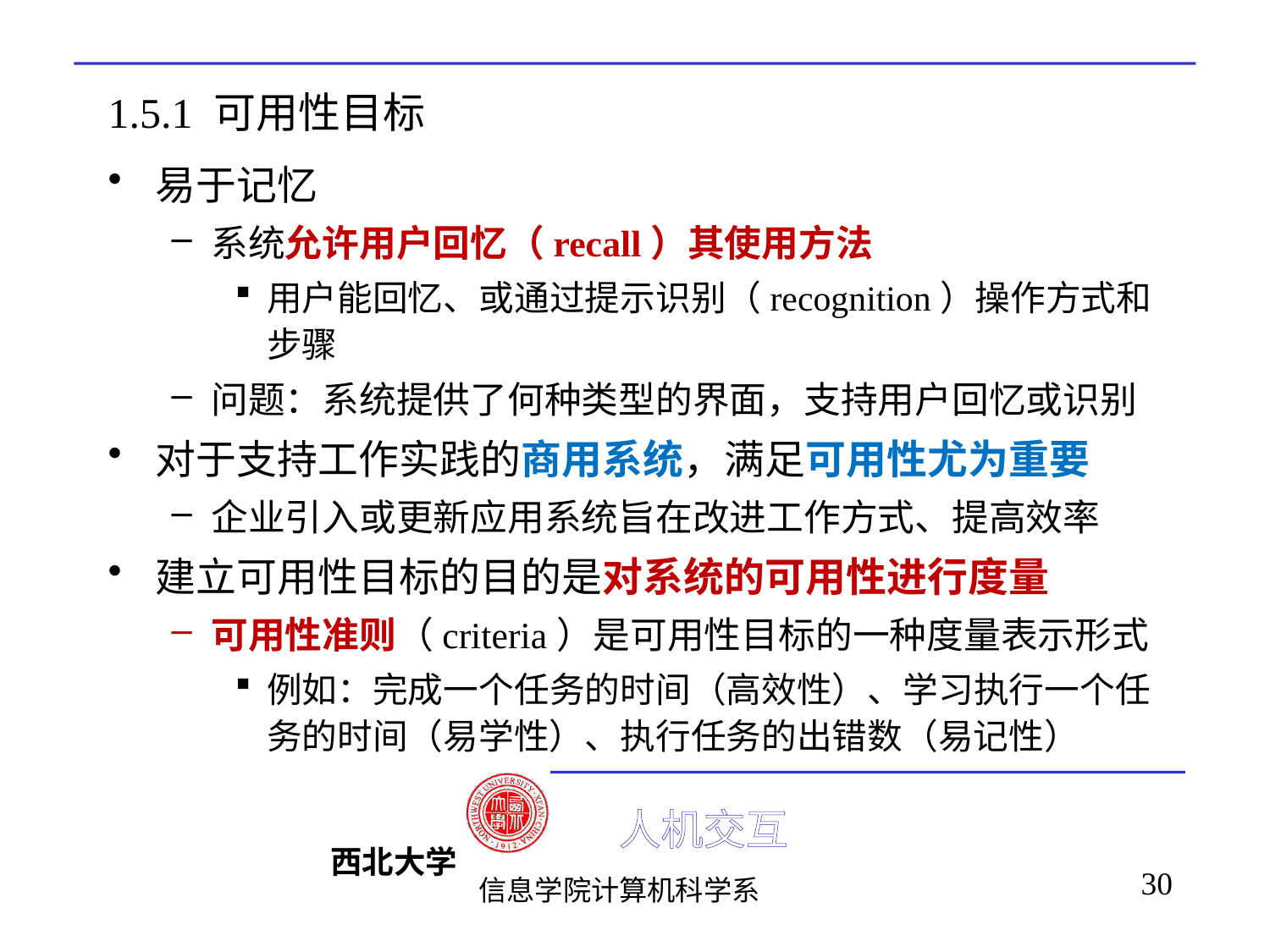

# 1.5.1 可用性目标
易于记忆
系统允许用户回忆（recall）其使用方法
用户能回忆、或通过提示识别（recognition）操作方式和步骤
问题：系统提供了何种类型的界面，支持用户回忆或识别
对于支持工作实践的商用系统，满足可用性尤为重要
企业引入或更新应用系统旨在改进工作方式、提高效率
建立可用性目标的目的是对系统的可用性进行度量
可用性准则（criteria）是可用性目标的一种度量表示形式
例如：完成一个任务的时间（高效性）、学习执行一个任务的时间（易学性）、执行任务的出错数（易记性）
30